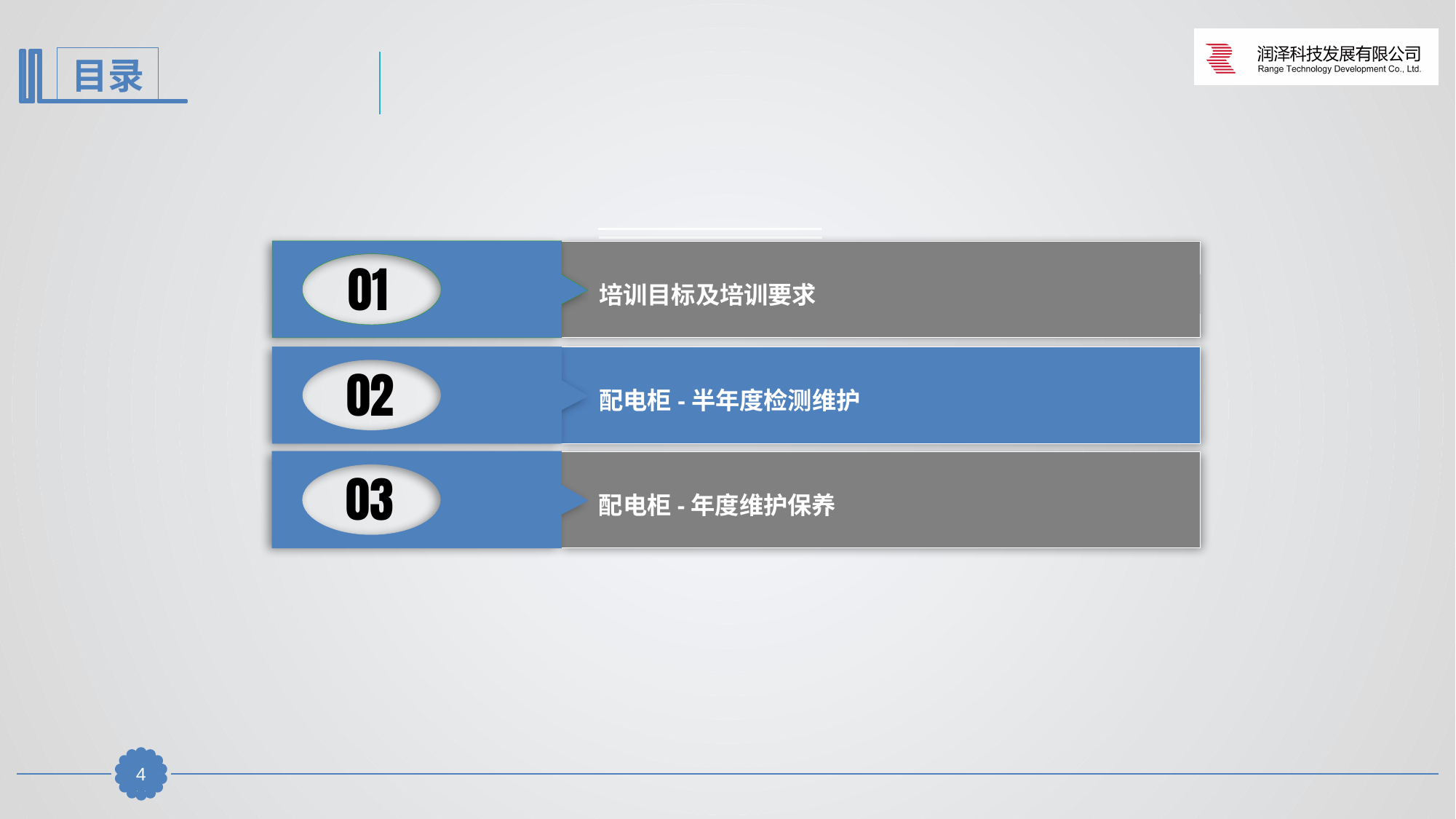

培训目标及培训要求
01

02
配电柜-半年度检测维护

03
配电柜-年度维护保养
4